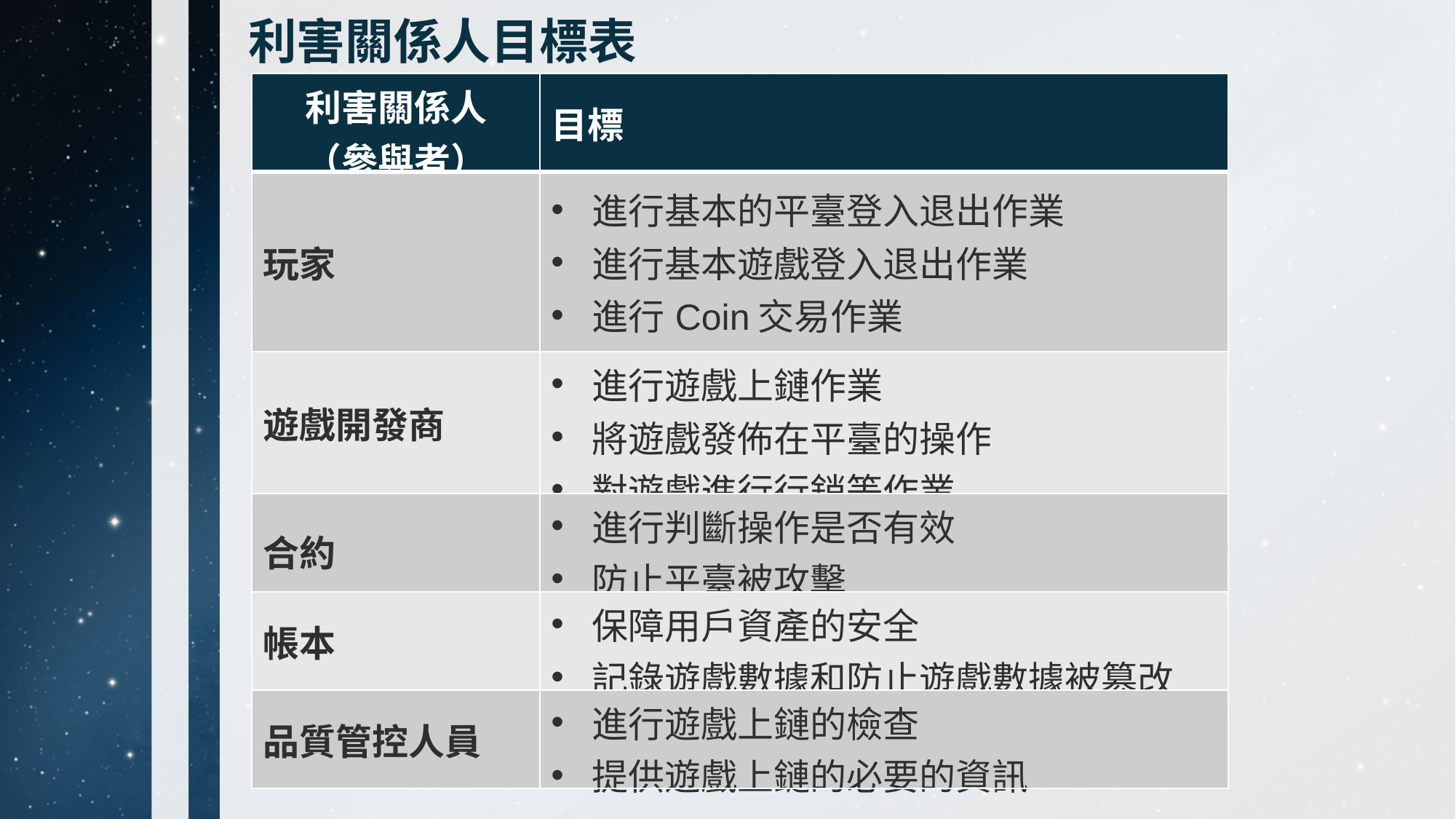

利害關係人目標表
| 利害關係人 （參與者） | 目標 |
| --- | --- |
| 玩家 | 進行基本的平臺登入退出作業 進行基本遊戲登入退出作業 進行Coin交易作業 |
| 遊戲開發商 | 進行遊戲上鏈作業 將遊戲發佈在平臺的操作 對遊戲進行行銷等作業 |
| 合約 | 進行判斷操作是否有效 防止平臺被攻擊 |
| 帳本 | 保障用戶資產的安全 記錄遊戲數據和防止遊戲數據被篡改 |
| 品質管控人員 | 進行遊戲上鏈的檢查 提供遊戲上鏈的必要的資訊 |